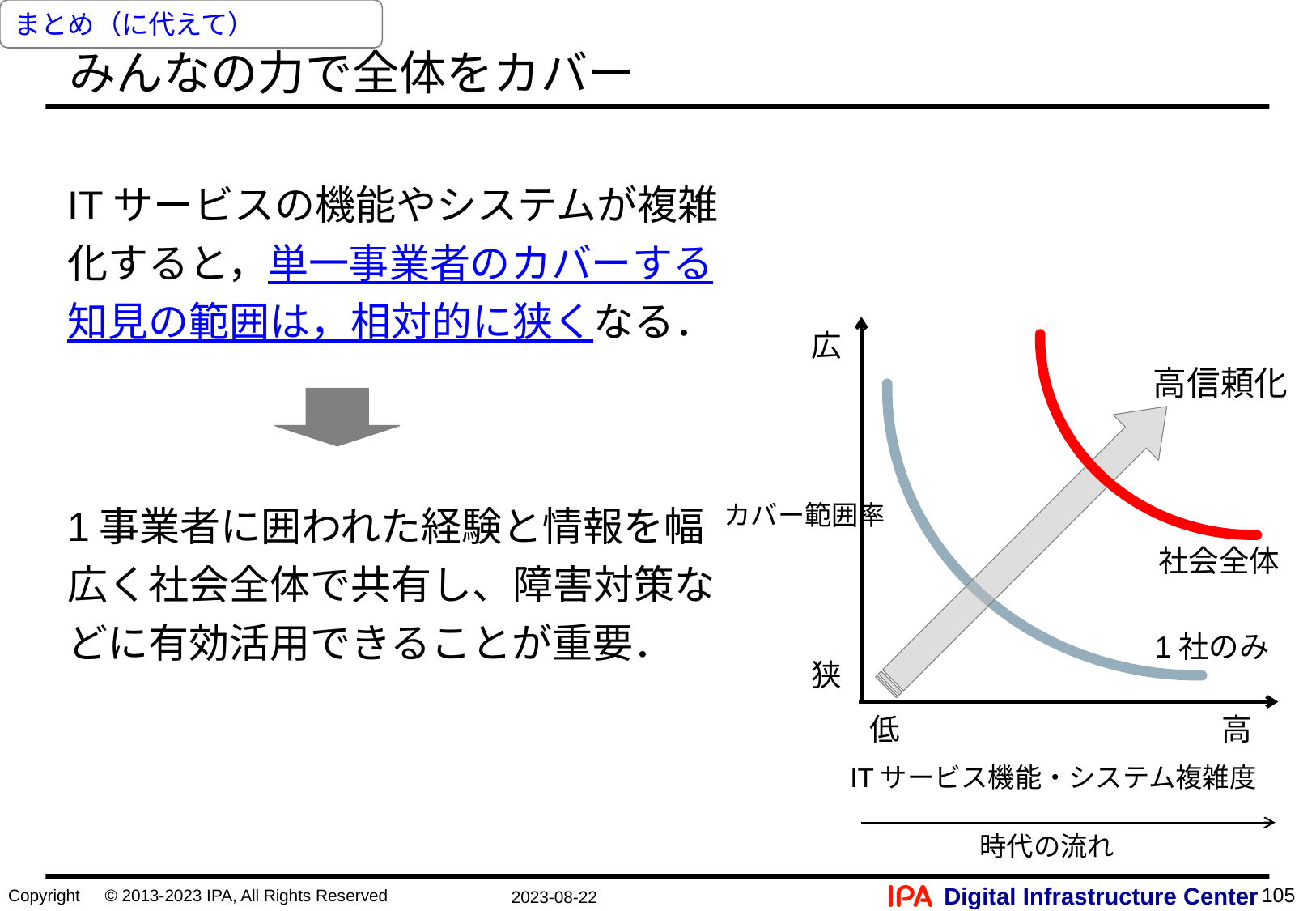

まとめ（に代えて）
# みんなの力で全体をカバー

ITサービスの機能やシステムが複雑化すると，単一事業者のカバーする知見の範囲は，相対的に狭くなる．

1事業者に囲われた経験と情報を幅広く社会全体で共有し、障害対策などに有効活用できることが重要．
広
高信頼化

カバー範囲率

社会全体
1社のみ
狭
低
高
ITサービス機能・システム複雑度
時代の流れ